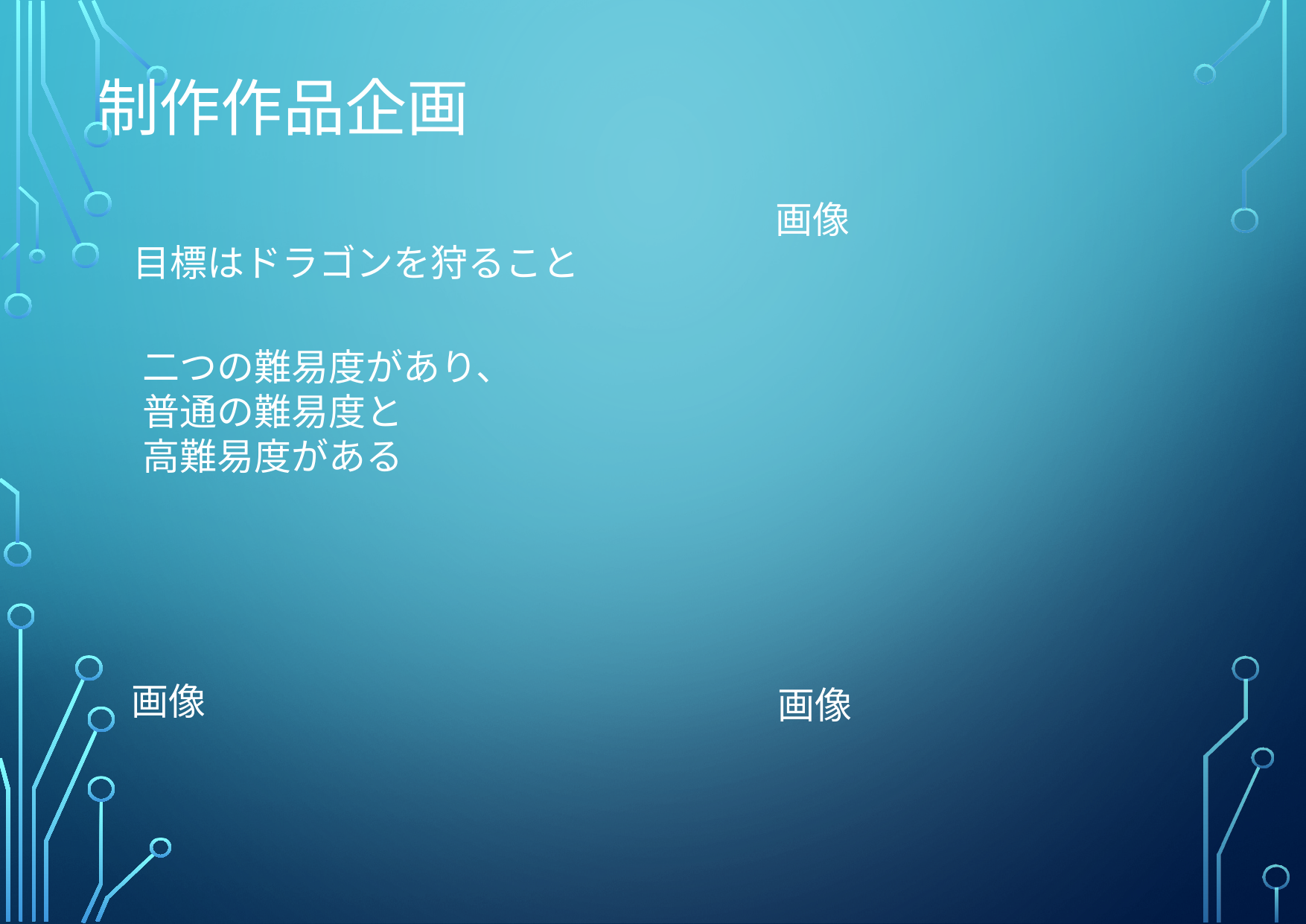

制作作品企画
画像
目標はドラゴンを狩ること
二つの難易度があり、
普通の難易度と
高難易度がある
画像
画像